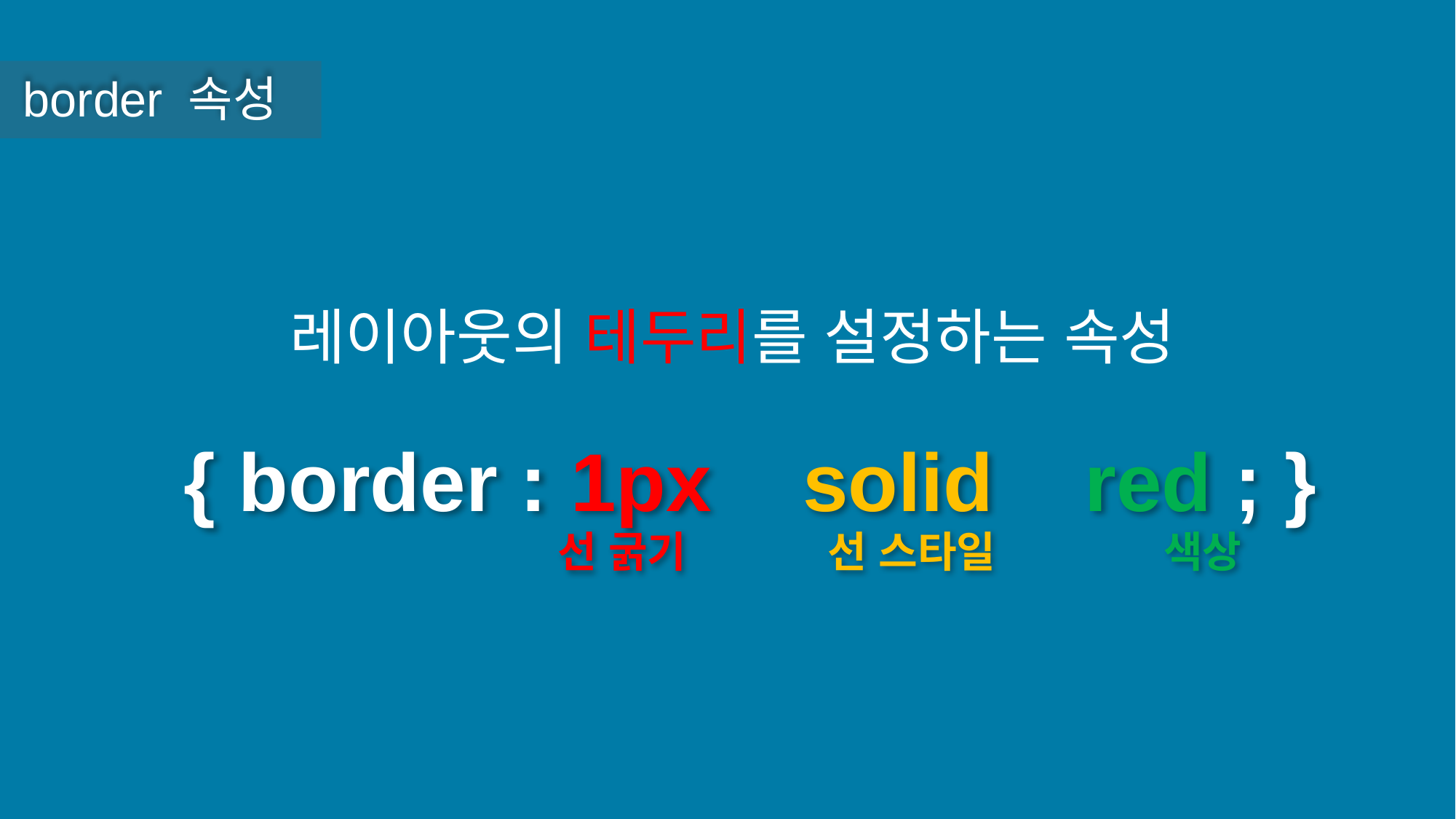

border 속성
레이아웃의 테두리를 설정하는 속성
  { border : 1px    solid    red ; }
선 스타일
색상
선 굵기